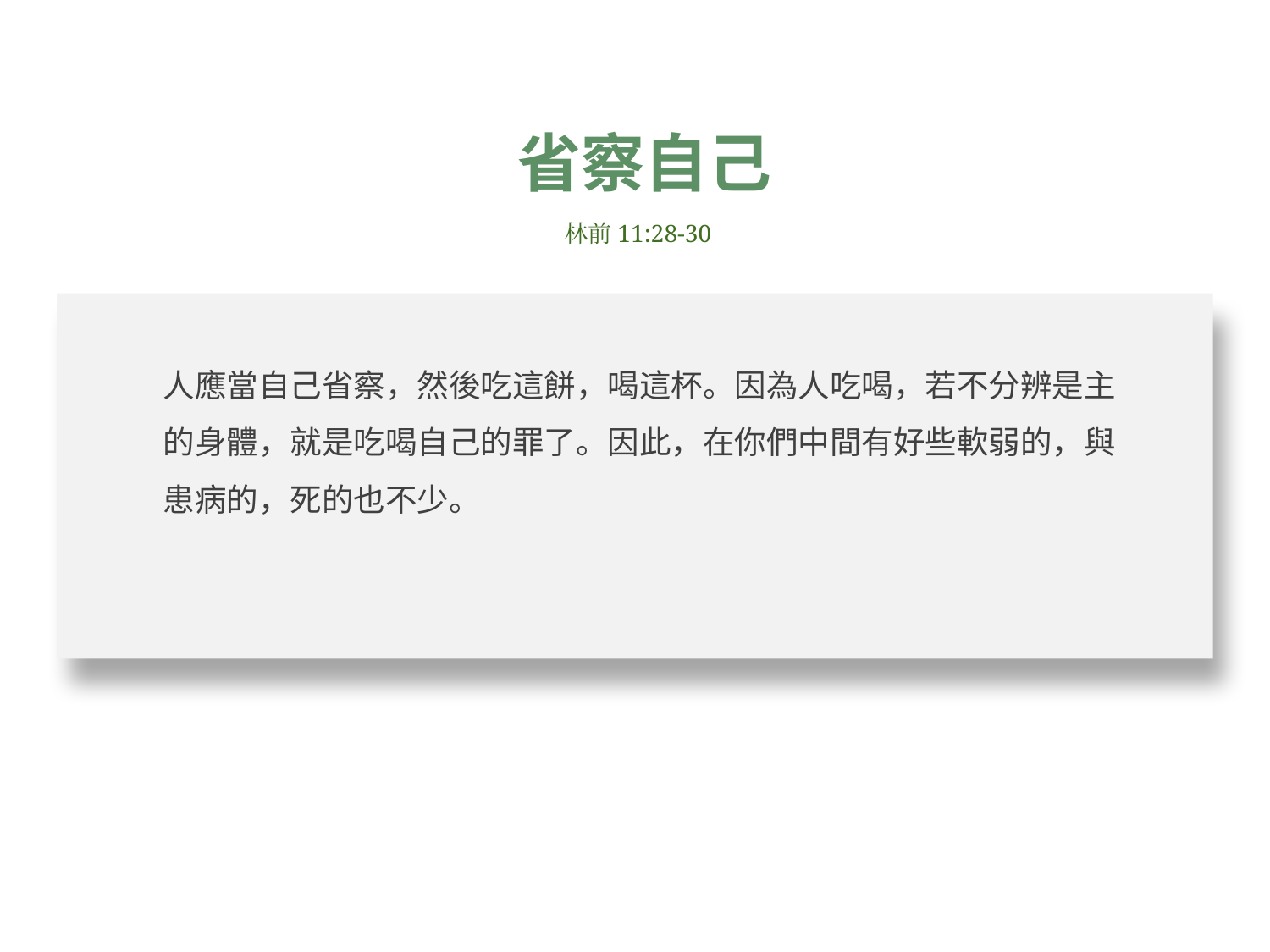

省察自己
林前11:28-30

人應當自己省察，然後吃這餅，喝這杯。因為人吃喝，若不分辨是主的身體，就是吃喝自己的罪了。因此，在你們中間有好些軟弱的，與患病的，死的也不少。